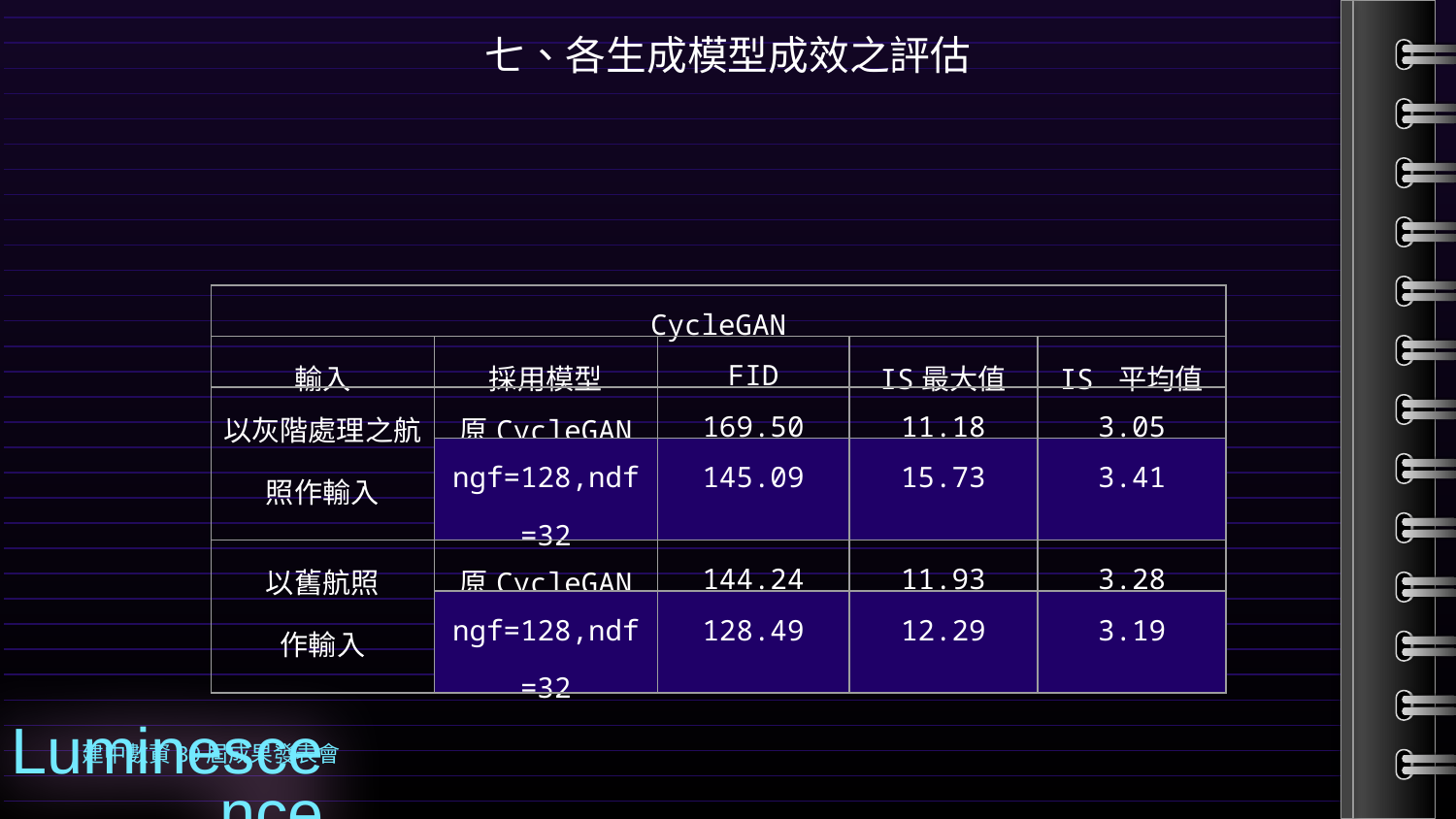

七、各生成模型成效之評估
| CycleGAN |  |  |  |  |
| --- | --- | --- | --- | --- |
| 輸入 | 採用模型 | FID | IS最大值 | IS 平均值 |
| 以灰階處理之航照作輸入 | 原CycleGAN | 169.50 | 11.18 | 3.05 |
|  | ngf=128,ndf=32 | 145.09 | 15.73 | 3.41 |
| 以舊航照 作輸入 | 原CycleGAN | 144.24 | 11.93 | 3.28 |
|  | ngf=128,ndf=32 | 128.49 | 12.29 | 3.19 |
建中數資39屆成果發表會
Luminescence